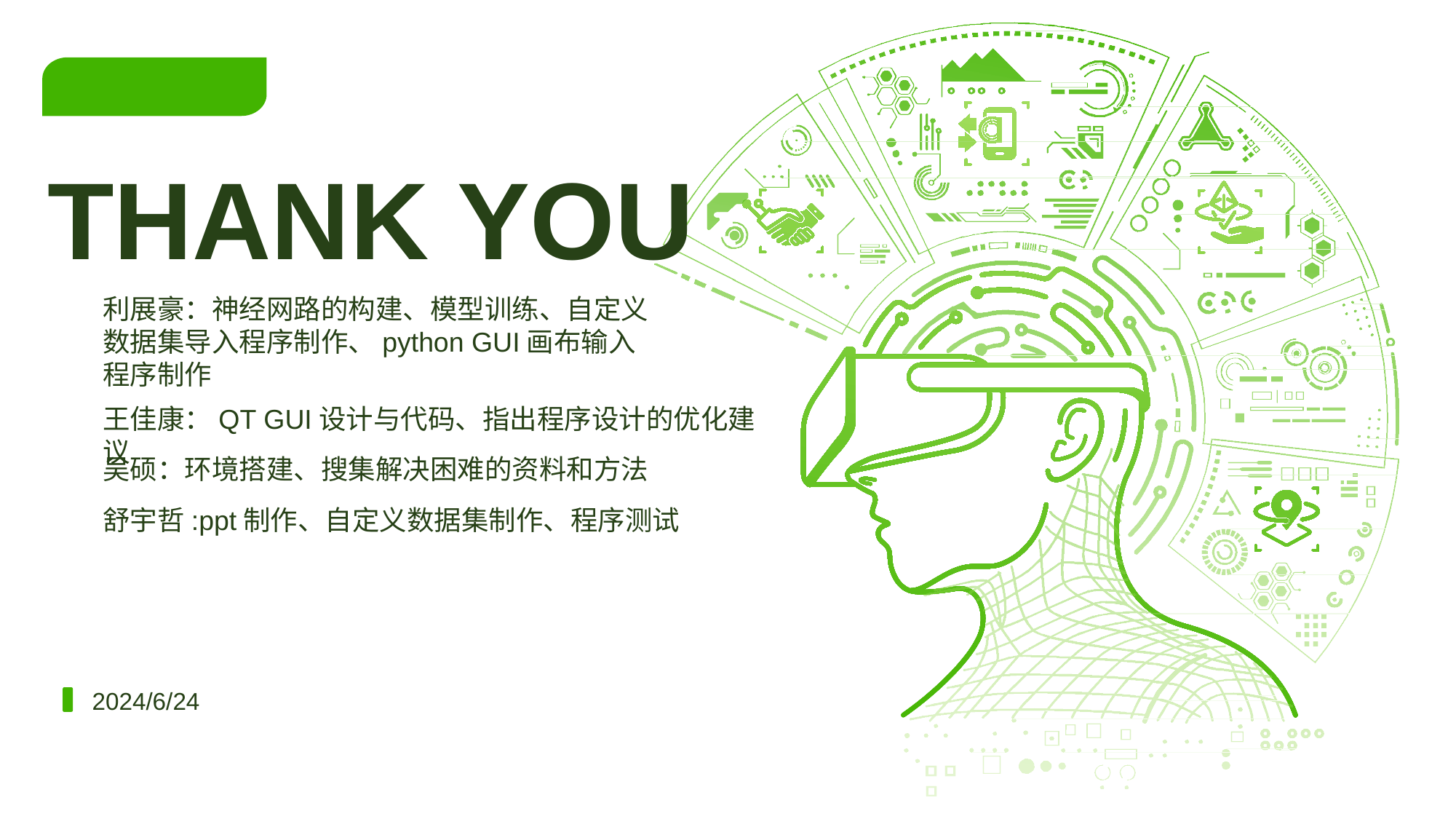

THANK YOU

利展豪：神经网路的构建、模型训练、自定义数据集导入程序制作、python GUI画布输入程序制作
王佳康：QT GUI设计与代码、指出程序设计的优化建议
吴硕：环境搭建、搜集解决困难的资料和方法
舒宇哲:ppt制作、自定义数据集制作、程序测试
2024/6/24